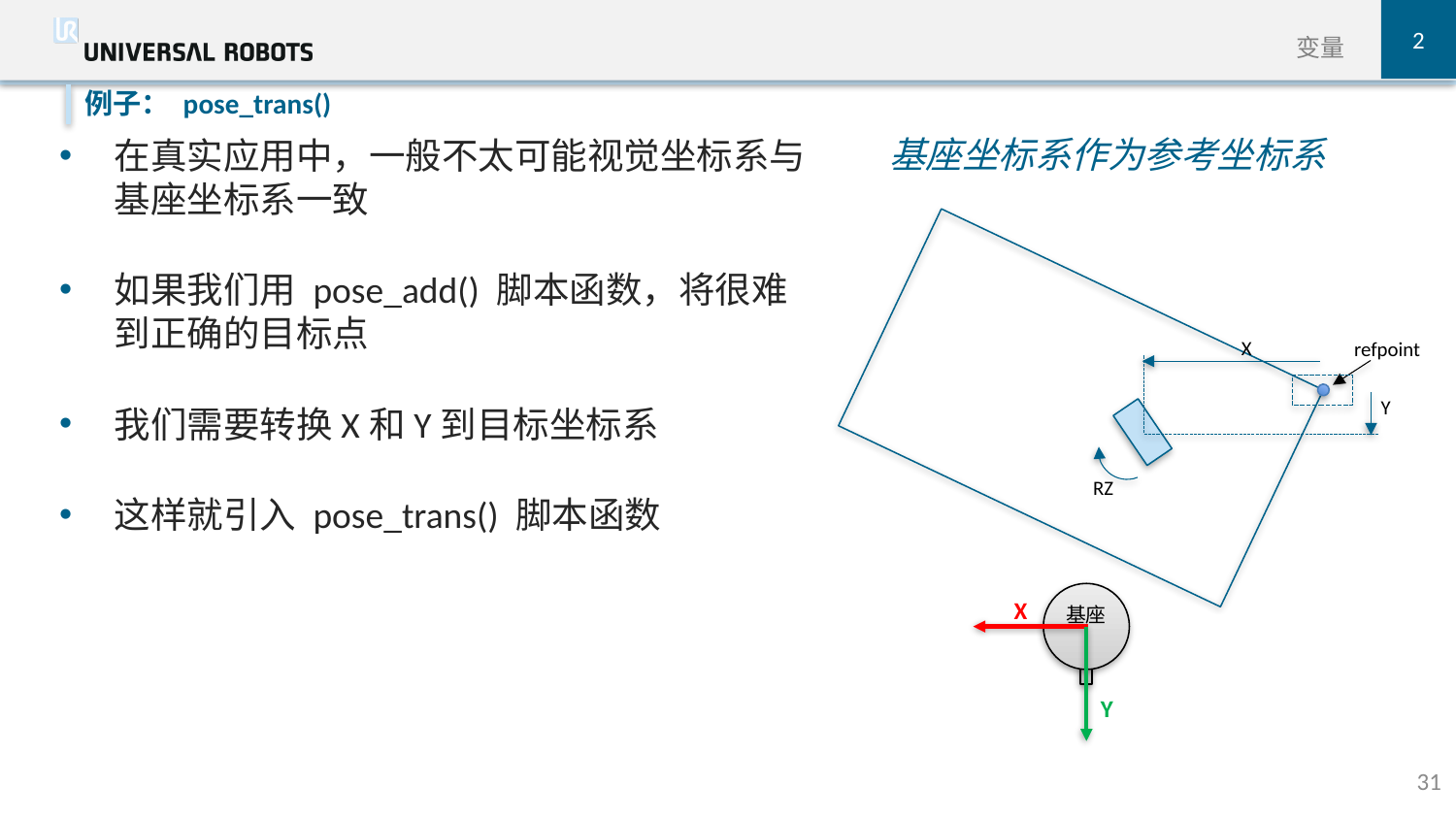

2
变量
例子： pose_trans()
基座坐标系作为参考坐标系
在真实应用中，一般不太可能视觉坐标系与基座坐标系一致

如果我们用 pose_add() 脚本函数，将很难到正确的目标点

我们需要转换X和Y到目标坐标系

这样就引入 pose_trans() 脚本函数

X
refpoint

Y

RZ

X
基座

Y

31